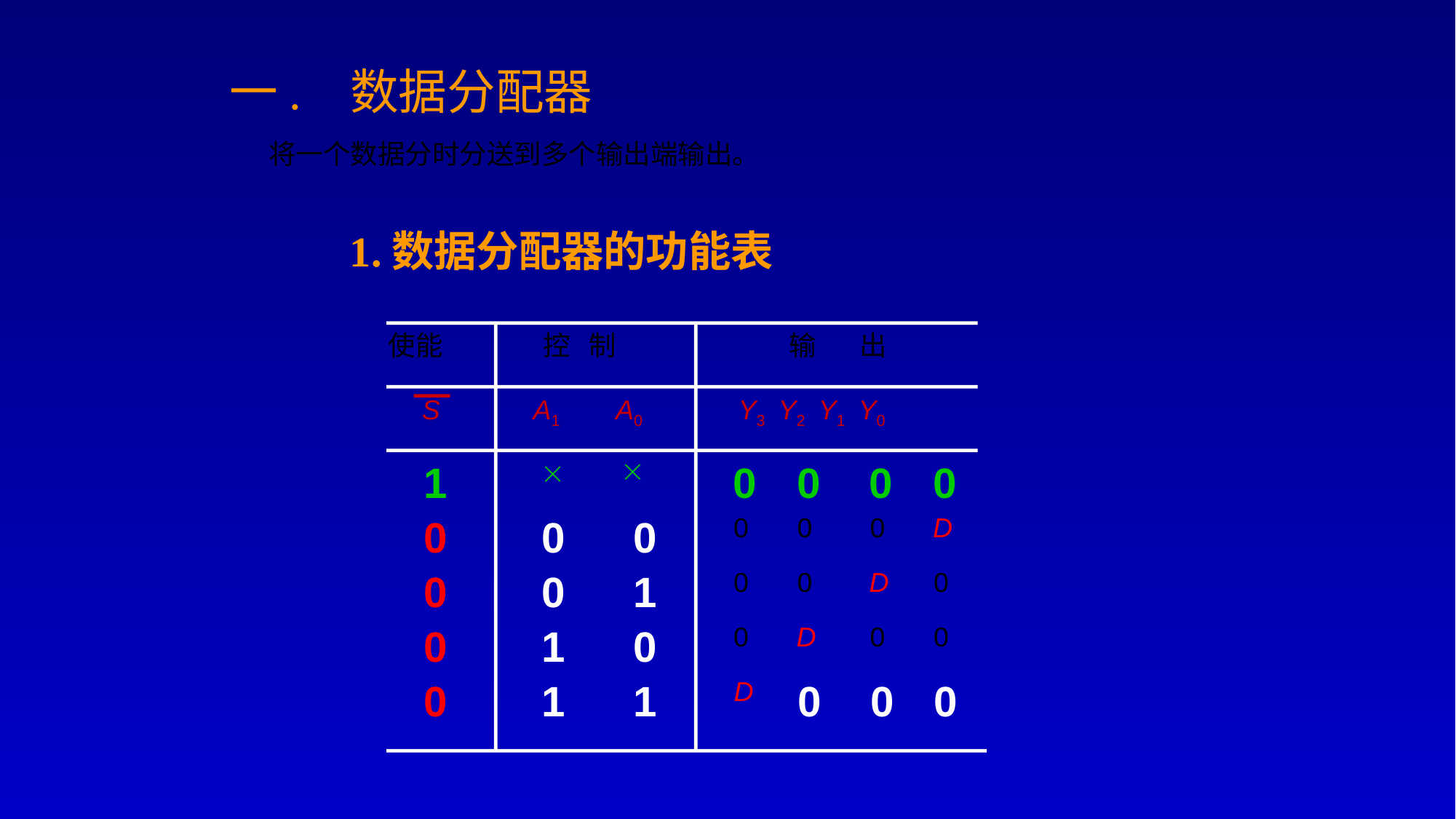

一.   数据分配器
将一个数据分时分送到多个输出端输出。
1.数据分配器的功能表
使能

控   制

输       出

S
A1
A0

×
×

1
0
0
0
0
0
0
0
0
0
0
D
0
0
1
0
0
D
0
0
1
0
0
D
0
0
0
1
1
D
0
0
0

Y3   Y2   Y1   Y0